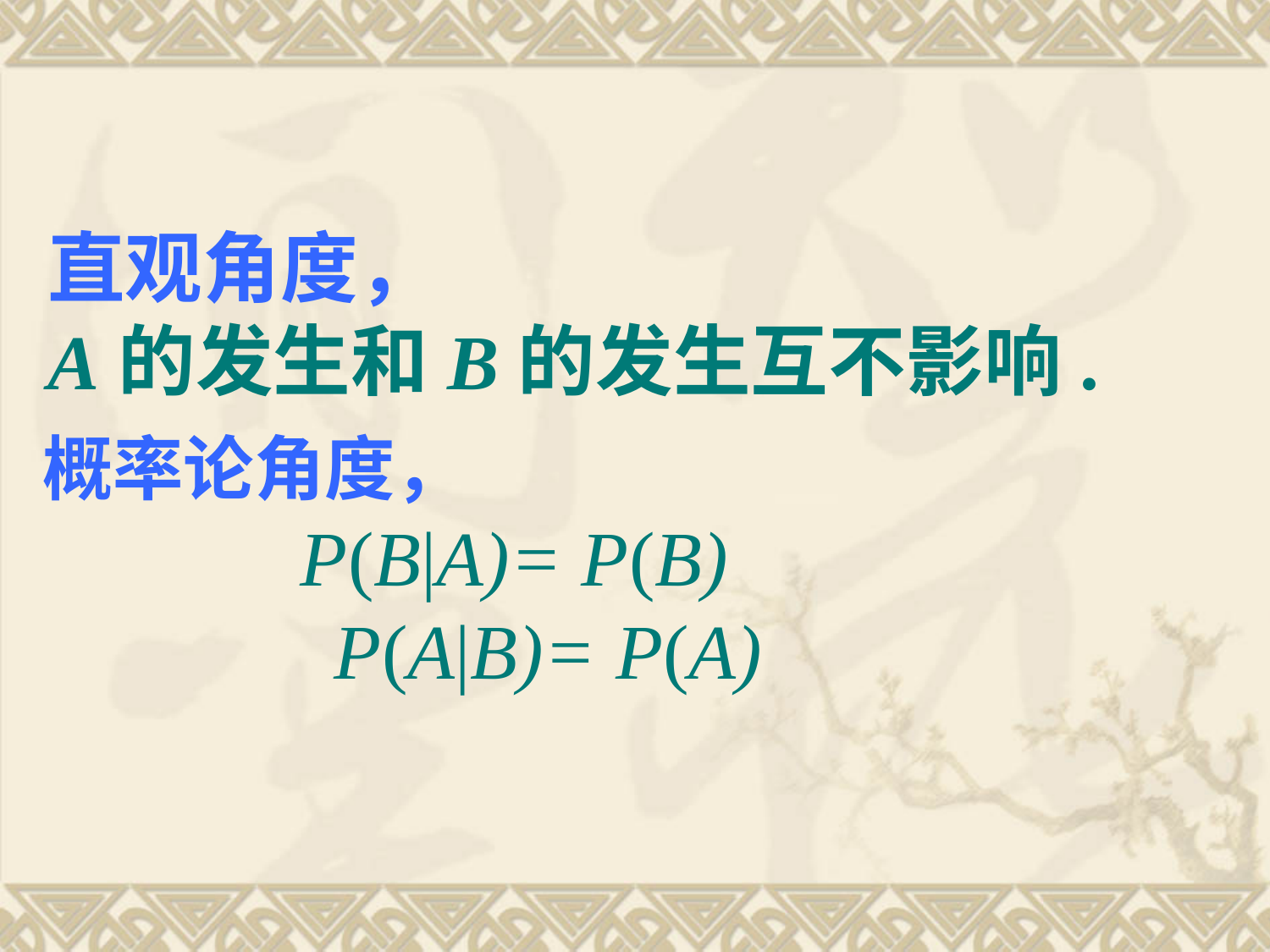

# 直观角度， A的发生和B的发生互不影响.
概率论角度，
               P(B|A)= P(B)
               P(A|B)= P(A)